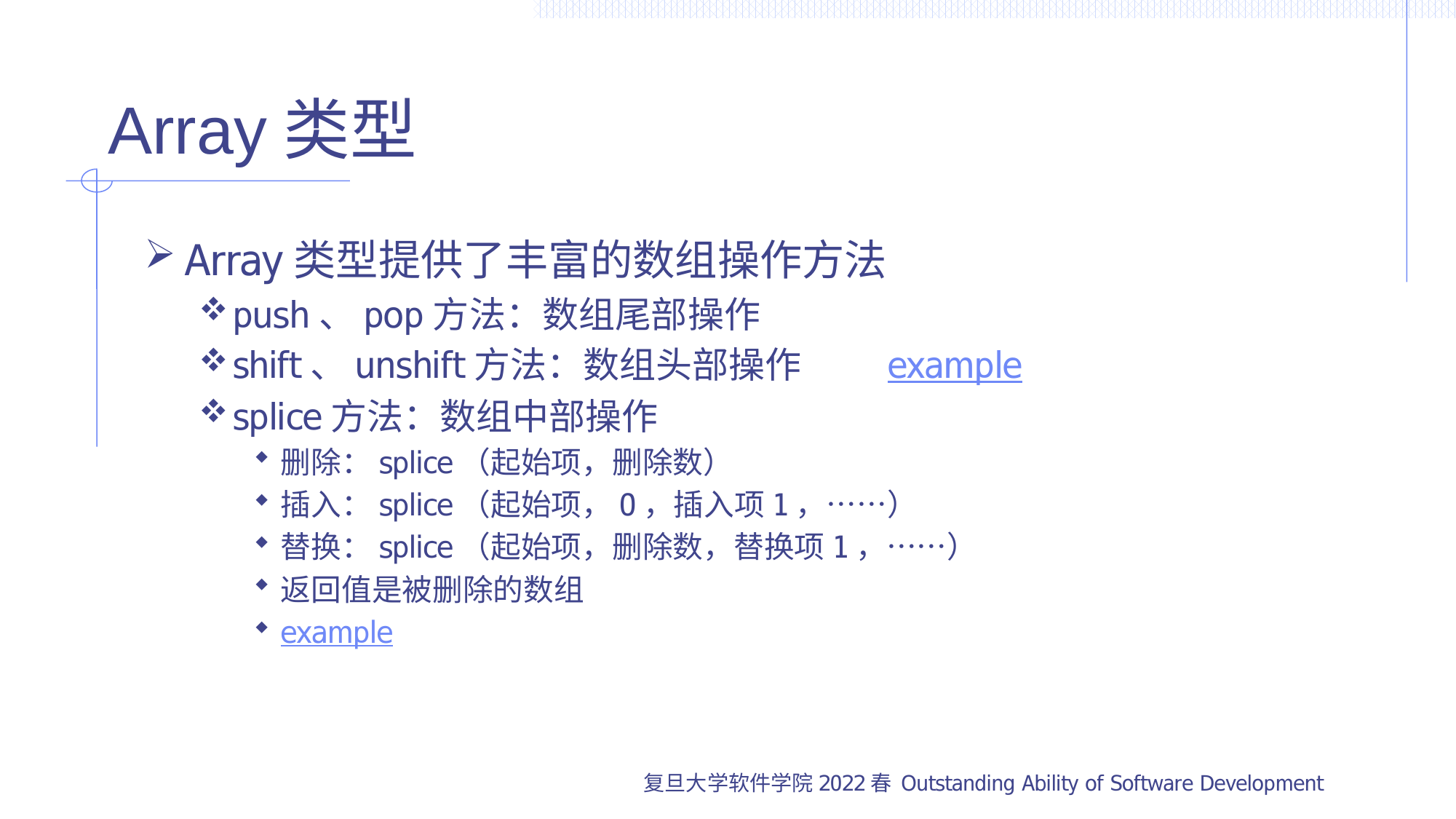

# Array类型
Array类型提供了丰富的数组操作方法
push、pop方法：数组尾部操作
shift、unshift方法：数组头部操作 	example
splice方法：数组中部操作
删除：splice（起始项，删除数）
插入：splice（起始项，0，插入项1，……）
替换：splice（起始项，删除数，替换项1，……）
返回值是被删除的数组
example